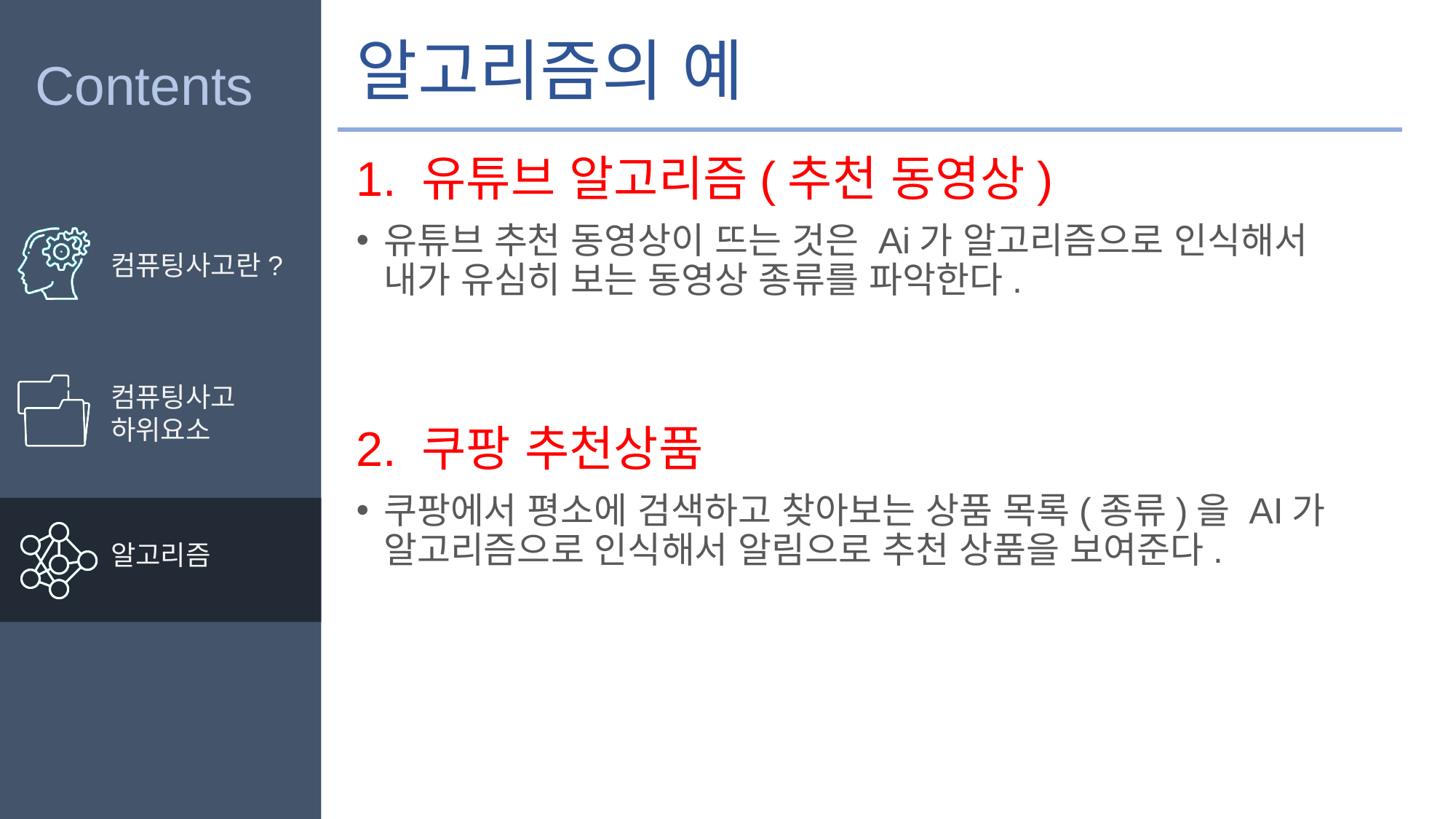

# 알고리즘의 예
1. 유튜브 알고리즘(추천 동영상)
유튜브 추천 동영상이 뜨는 것은 Ai가 알고리즘으로 인식해서 내가 유심히 보는 동영상 종류를 파악한다.

2. 쿠팡 추천상품
쿠팡에서 평소에 검색하고 찾아보는 상품 목록(종류)을 AI가 알고리즘으로 인식해서 알림으로 추천 상품을 보여준다.